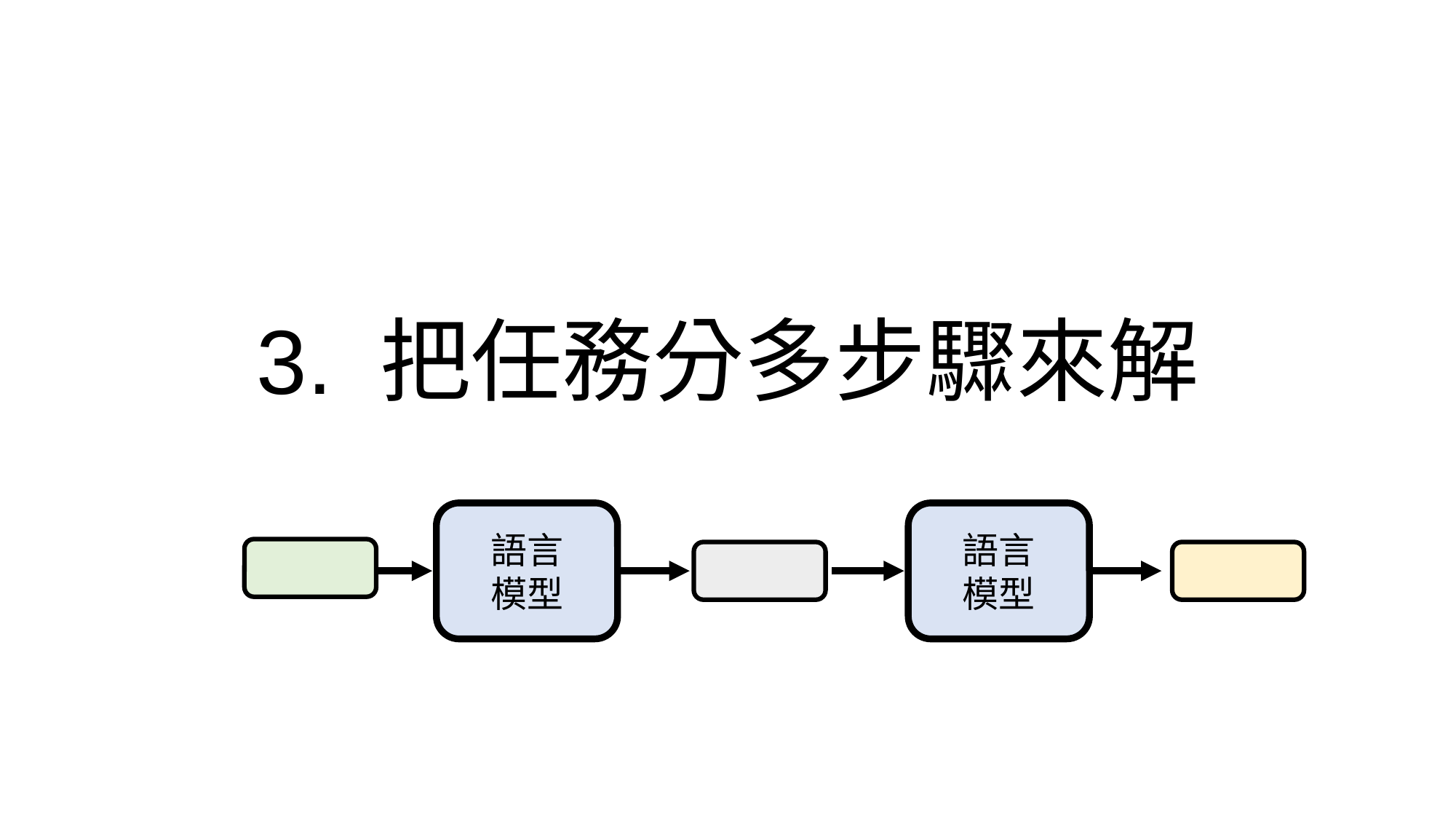

# 3. 把任務分多步驟來解
語言
模型
語言
模型